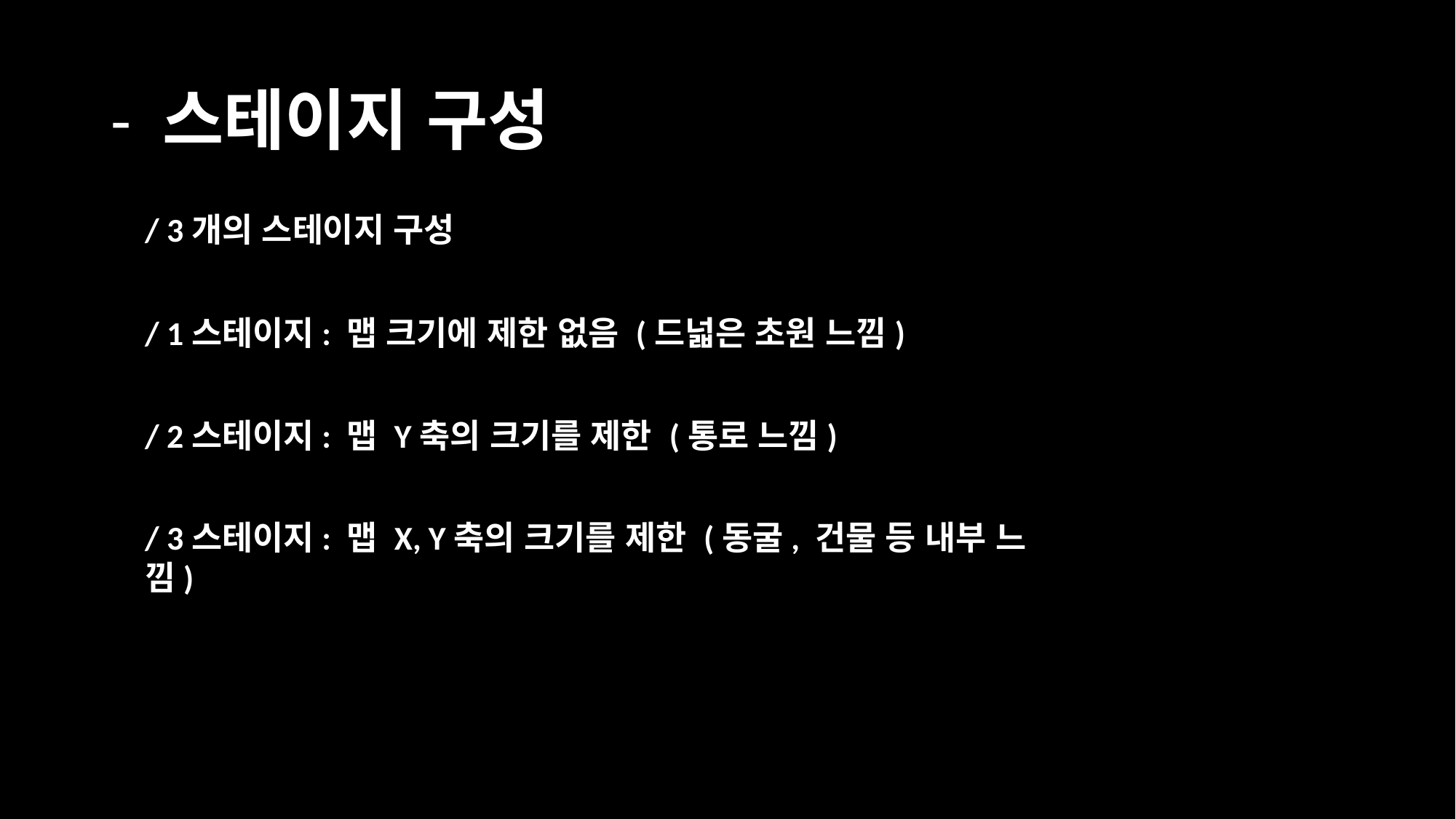

# - 스테이지 구성
/ 3개의 스테이지 구성
/ 1스테이지: 맵 크기에 제한 없음 (드넓은 초원 느낌)
/ 2스테이지: 맵 Y축의 크기를 제한 (통로 느낌)
/ 3스테이지: 맵 X, Y축의 크기를 제한 (동굴, 건물 등 내부 느낌)